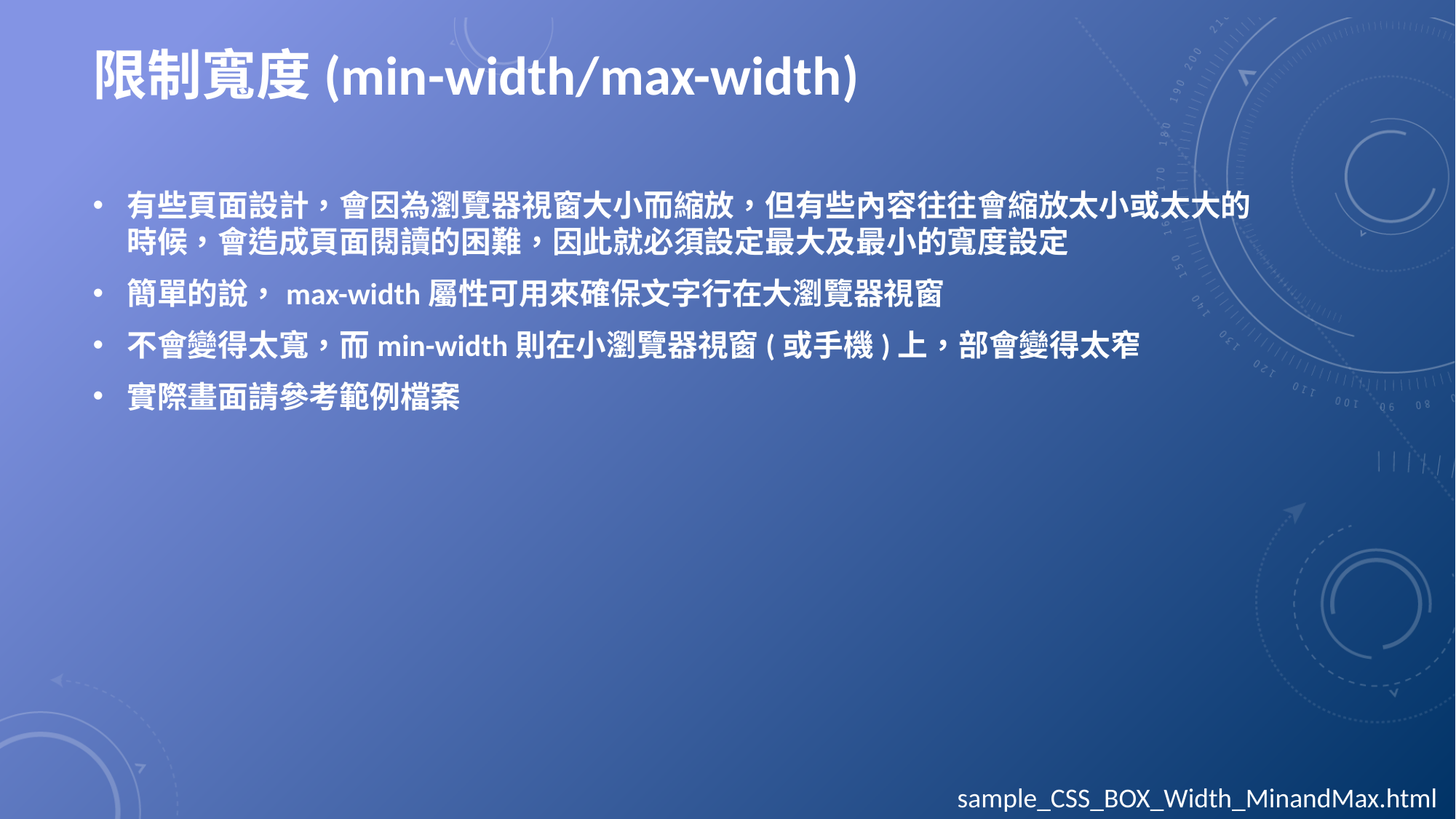

# 限制寬度(min-width/max-width)
有些頁面設計，會因為瀏覽器視窗大小而縮放，但有些內容往往會縮放太小或太大的時候，會造成頁面閱讀的困難，因此就必須設定最大及最小的寬度設定
簡單的說，max-width屬性可用來確保文字行在大瀏覽器視窗
不會變得太寬，而min-width則在小瀏覽器視窗(或手機)上，部會變得太窄
實際畫面請參考範例檔案
sample_CSS_BOX_Width_MinandMax.html